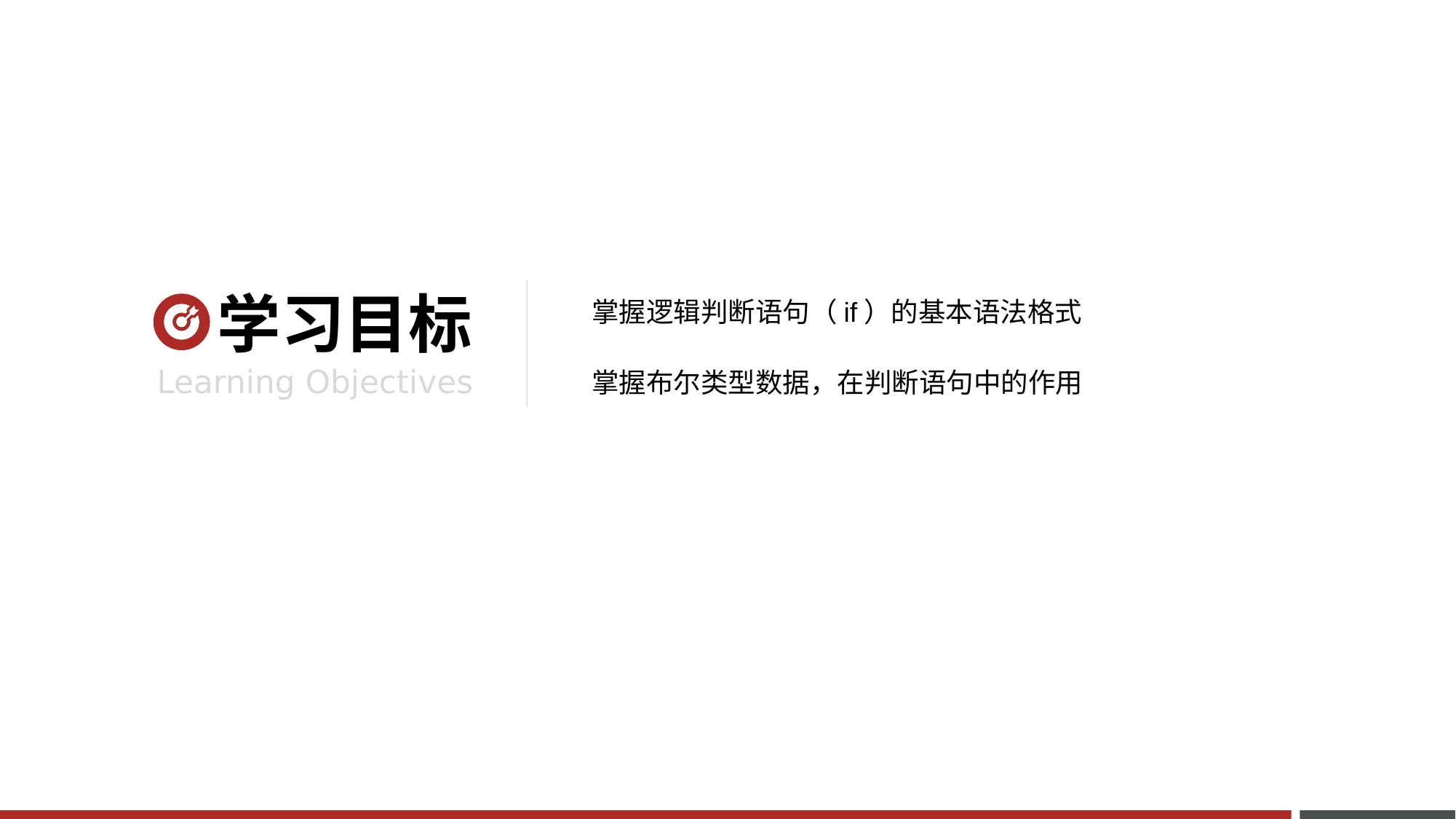

掌握逻辑判断语句（if）的基本语法格式
掌握布尔类型数据，在判断语句中的作用